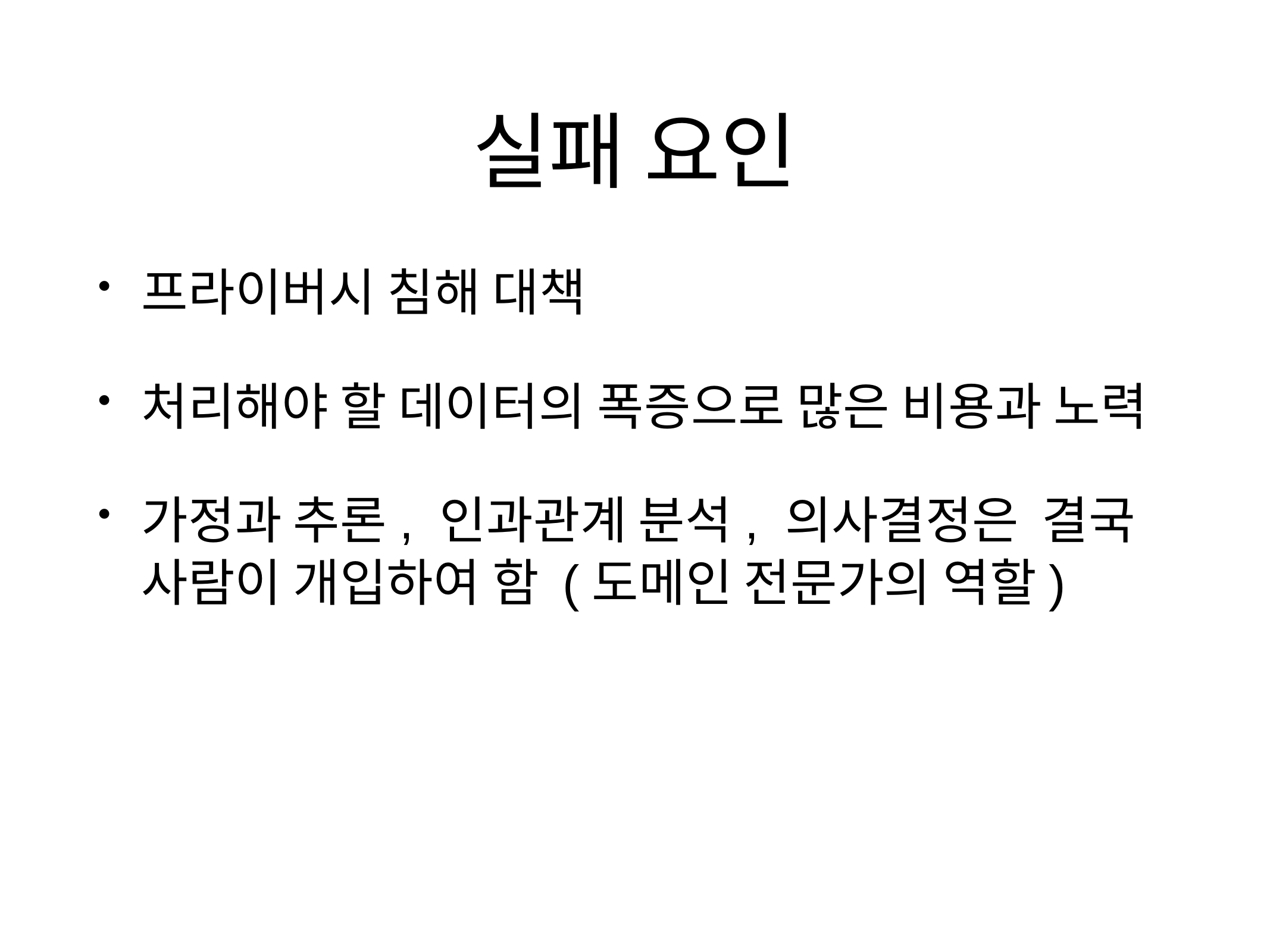

# 실패 요인
프라이버시 침해 대책
처리해야 할 데이터의 폭증으로 많은 비용과 노력
가정과 추론, 인과관계 분석, 의사결정은  결국 사람이 개입하여 함 (도메인 전문가의 역할)
32